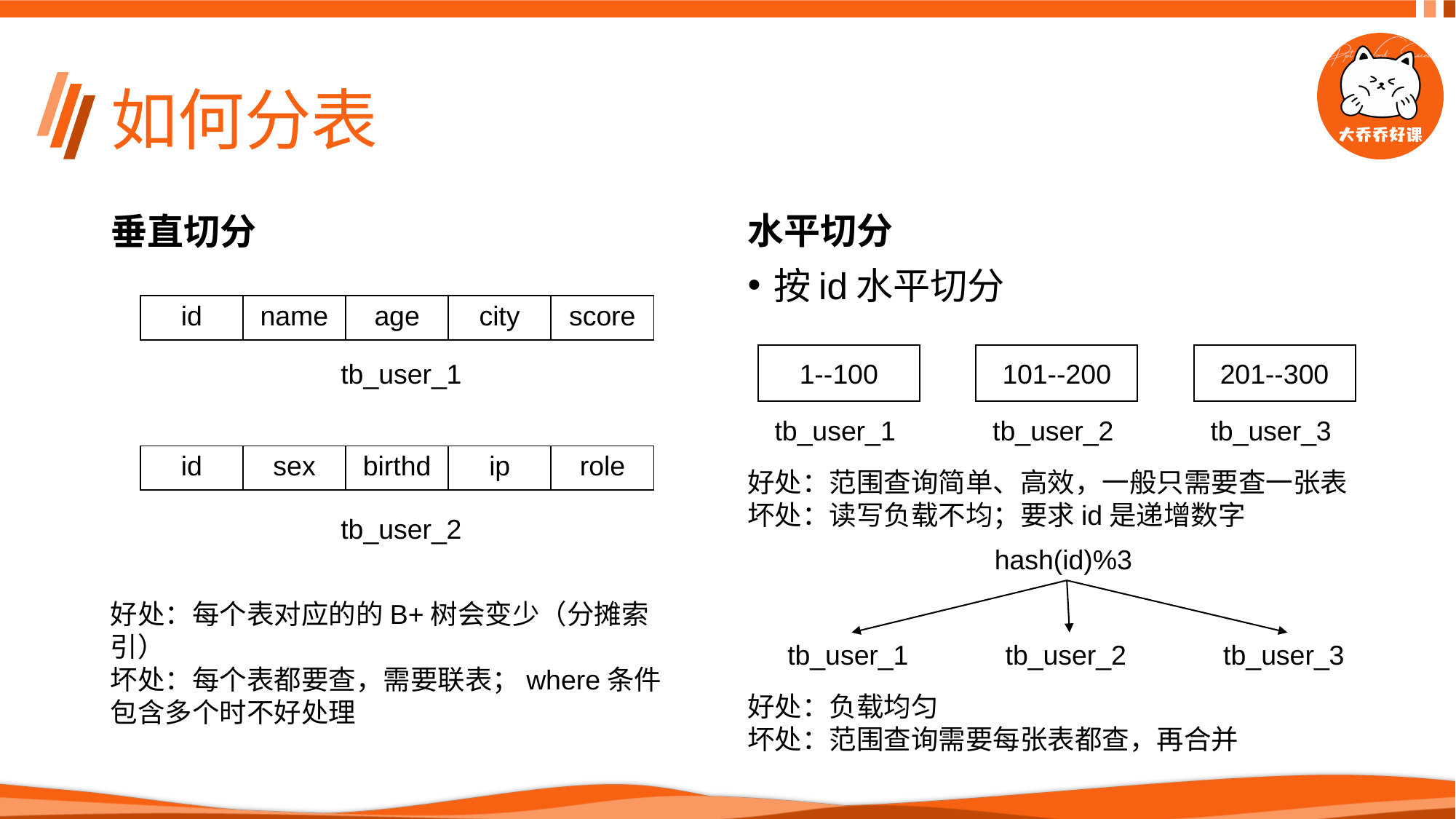

# 如何分表
垂直切分
水平切分
按id水平切分
| id | name | age | city | score |
| --- | --- | --- | --- | --- |
1--100
101--200
201--300
tb_user_1
tb_user_1
tb_user_2
tb_user_3
| id | sex | birthd | ip | role |
| --- | --- | --- | --- | --- |
好处：范围查询简单、高效，一般只需要查一张表
坏处：读写负载不均；要求id是递增数字
tb_user_2
hash(id)%3
好处：每个表对应的的B+树会变少（分摊索引）
坏处：每个表都要查，需要联表；where条件包含多个时不好处理
tb_user_1
tb_user_2
tb_user_3
好处：负载均匀
坏处：范围查询需要每张表都查，再合并